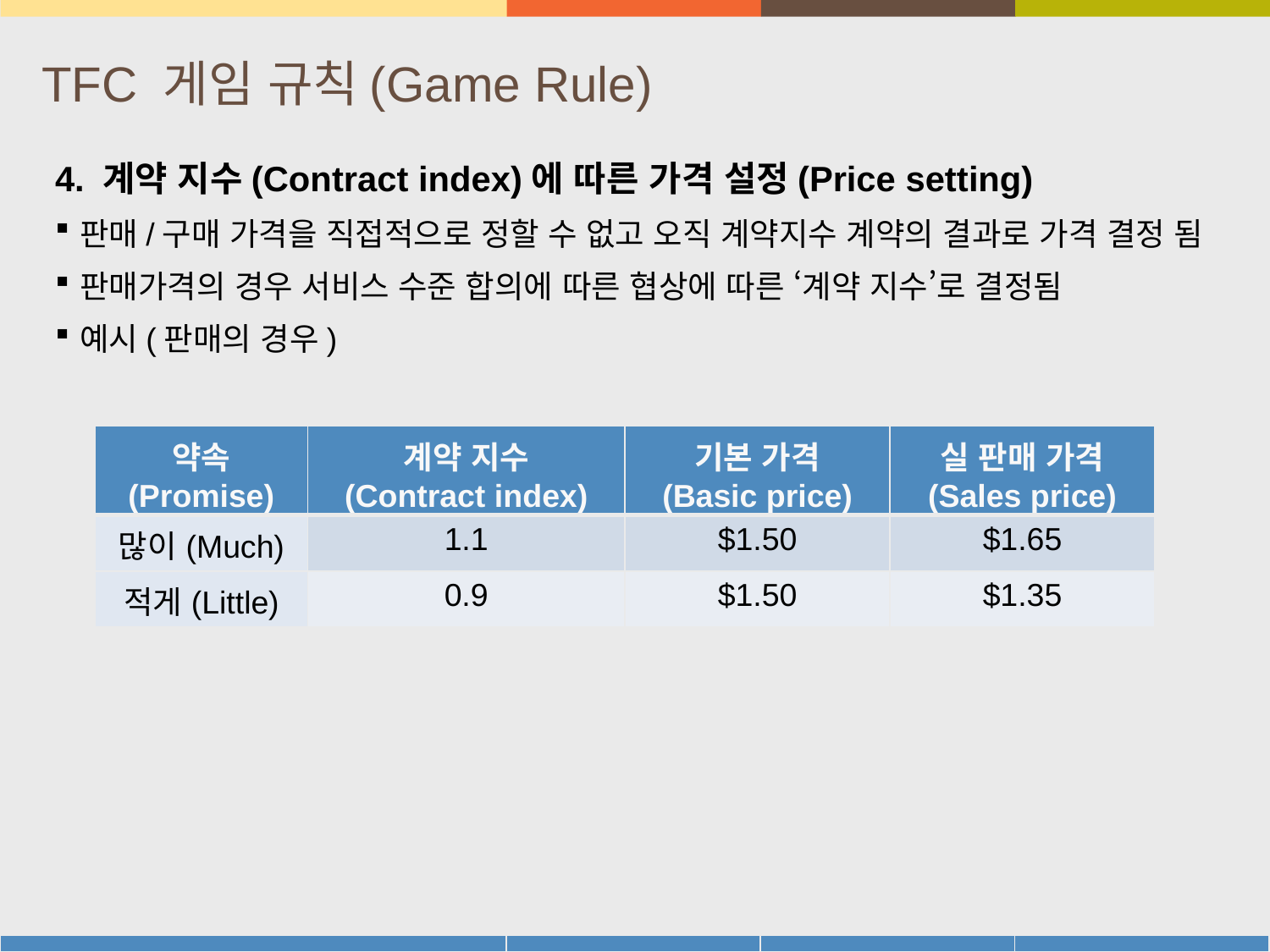

# TFC 게임 규칙(Game Rule)
4. 계약 지수(Contract index)에 따른 가격 설정(Price setting)
판매/구매 가격을 직접적으로 정할 수 없고 오직 계약지수 계약의 결과로 가격 결정 됨
판매가격의 경우 서비스 수준 합의에 따른 협상에 따른 ‘계약 지수’로 결정됨
예시(판매의 경우)
| 약속 (Promise) | 계약 지수 (Contract index) | 기본 가격 (Basic price) | 실 판매 가격 (Sales price) |
| --- | --- | --- | --- |
| 많이(Much) | 1.1 | $1.50 | $1.65 |
| 적게(Little) | 0.9 | $1.50 | $1.35 |
14